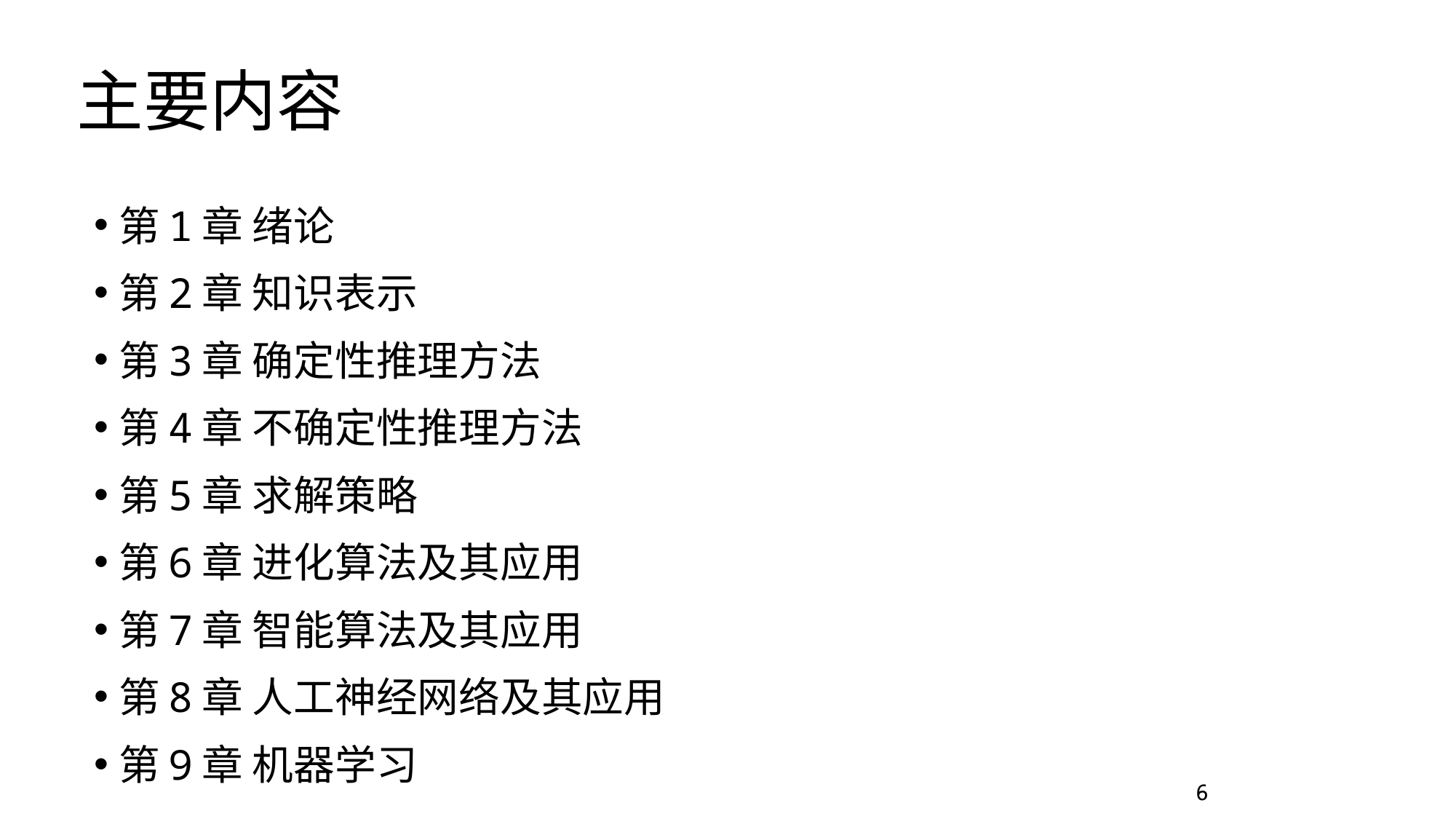

主要内容
第1章 绪论
第2章 知识表示
第3章 确定性推理方法
第4章 不确定性推理方法
第5章 求解策略
第6章 进化算法及其应用
第7章 智能算法及其应用
第8章 人工神经网络及其应用
第9章 机器学习

6